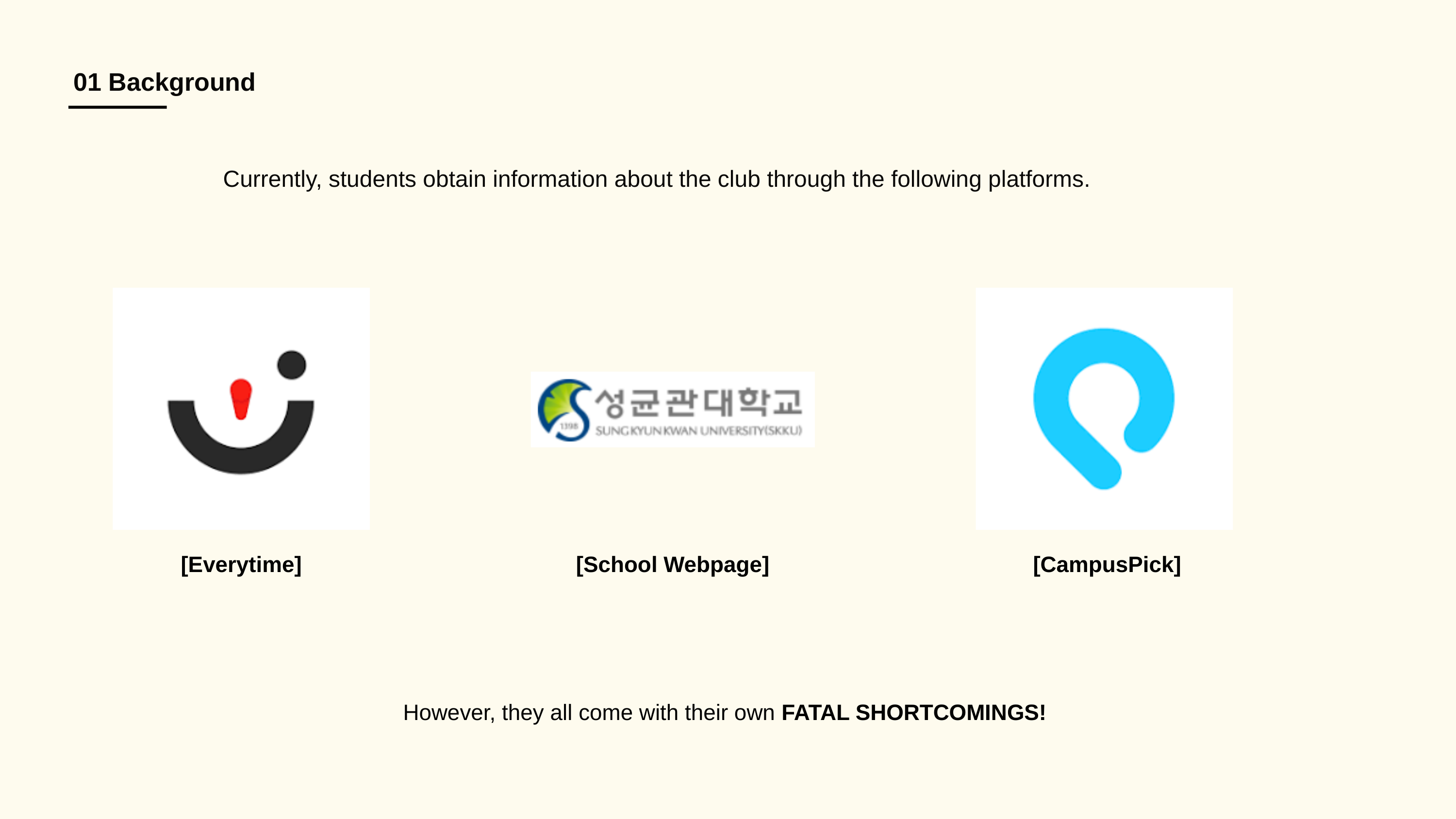

01 Background

Currently, students obtain information about the club through the following platforms.
주제 소개

[School Webpage]
[Everytime]
[CampusPick]
However, they all come with their own FATAL SHORTCOMINGS!